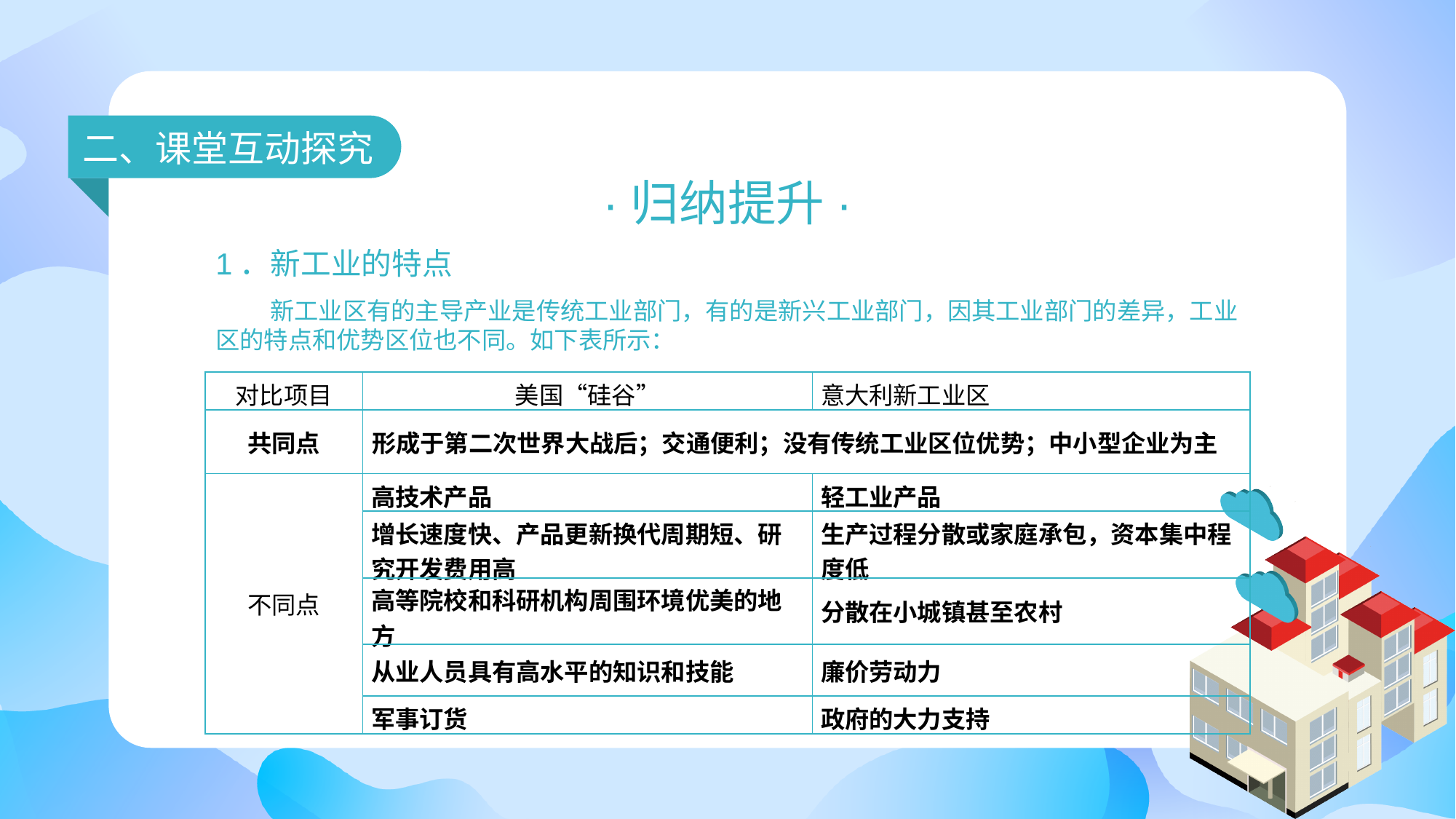

二、课堂互动探究
·归纳提升·
1．新工业的特点
新工业区有的主导产业是传统工业部门，有的是新兴工业部门，因其工业部门的差异，工业区的特点和优势区位也不同。如下表所示：
| 对比项目 | 美国“硅谷” | 意大利新工业区 |
| --- | --- | --- |
| 共同点 | 形成于第二次世界大战后；交通便利；没有传统工业区位优势；中小型企业为主 |  |
| 不同点 | 高技术产品 | 轻工业产品 |
|  | 增长速度快、产品更新换代周期短、研究开发费用高 | 生产过程分散或家庭承包，资本集中程度低 |
|  | 高等院校和科研机构周围环境优美的地方 | 分散在小城镇甚至农村 |
|  | 从业人员具有高水平的知识和技能 | 廉价劳动力 |
|  | 军事订货 | 政府的大力支持 |